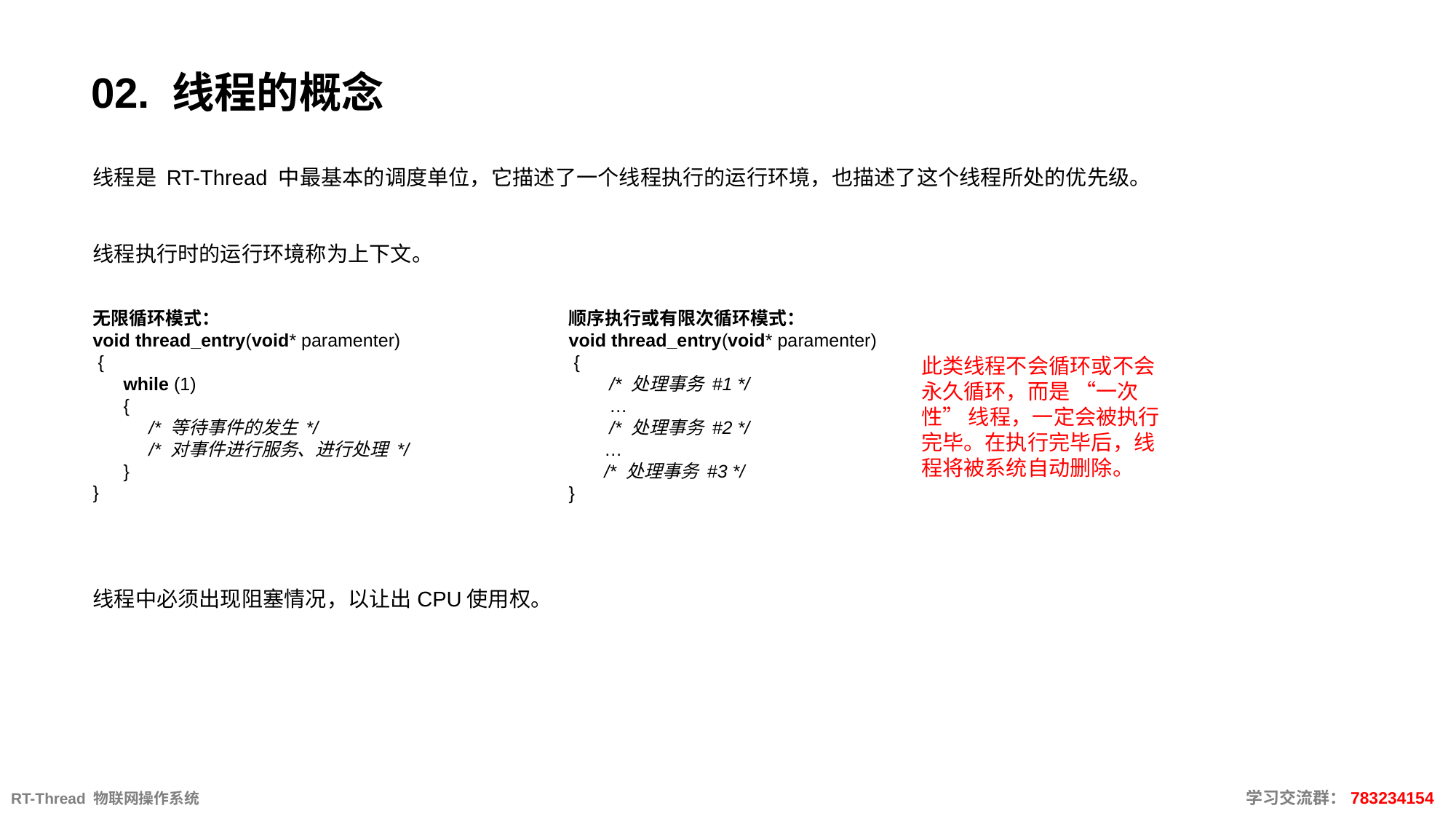

# 02. 线程的概念
线程是 RT-Thread 中最基本的调度单位，它描述了一个线程执行的运行环境，也描述了这个线程所处的优先级。

线程执行时的运行环境称为上下文。

线程中必须出现阻塞情况，以让出CPU使用权。

无限循环模式：
void thread_entry(void* paramenter)
 {
      while (1)
      {
           /* 等待事件的发生 */
           /* 对事件进行服务、进行处理 */
      }
}

顺序执行或有限次循环模式：
void thread_entry(void* paramenter)
 {
        /* 处理事务 #1 */
        …
        /* 处理事务 #2 */
       …
       /* 处理事务 #3 */
}
此类线程不会循环或不会永久循环，而是 “一次性” 线程，一定会被执行完毕。在执行完毕后，线程将被系统自动删除。
RT-Thread 物联网操作系统										          学习交流群：783234154